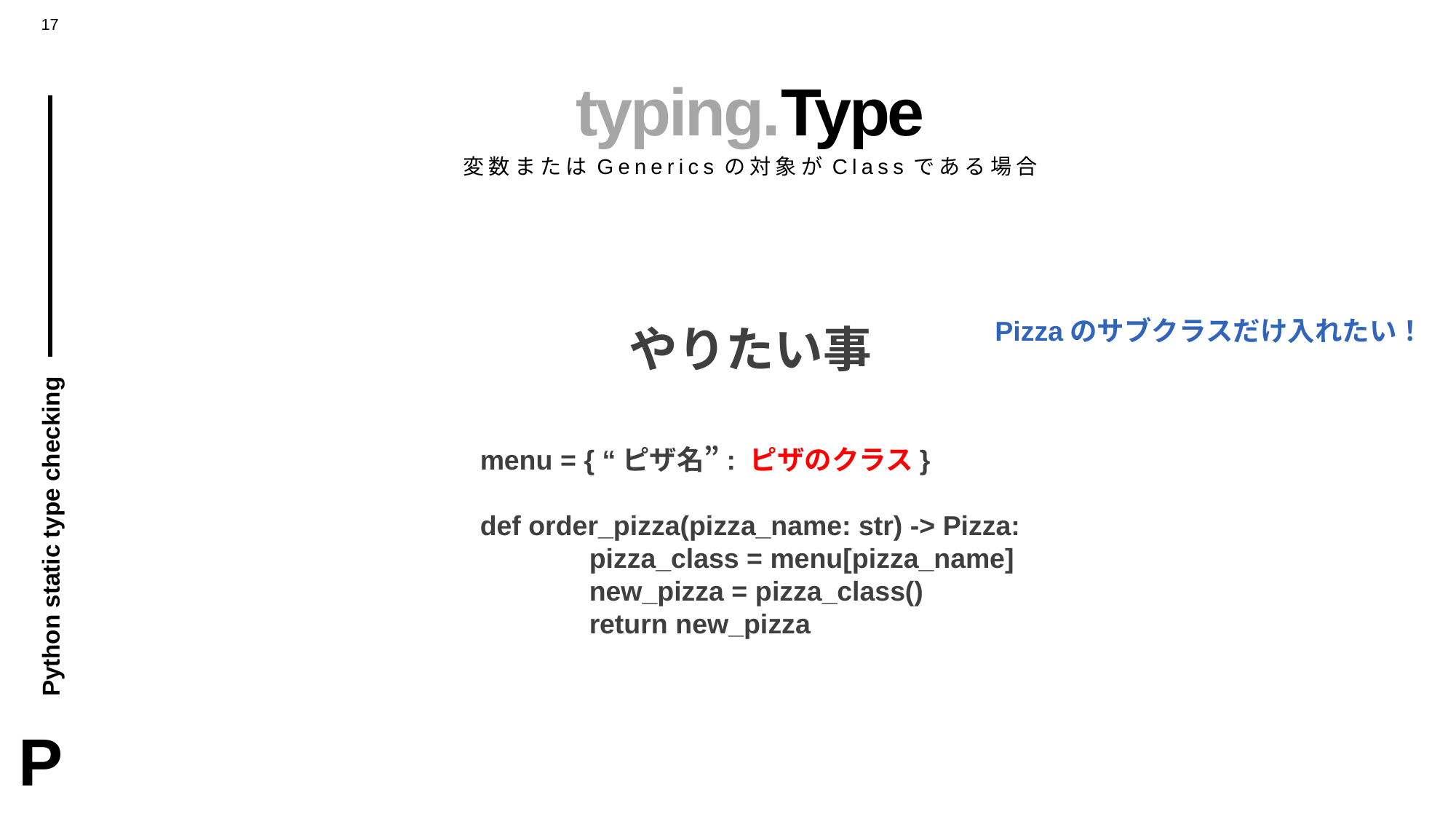

# typing.Type
変数またはGenericsの対象がClassである場合
Pizzaのサブクラスだけ入れたい！
やりたい事

menu = { “ピザ名”: ピザのクラス}

def order_pizza(pizza_name: str) -> Pizza:
	pizza_class = menu[pizza_name]
	new_pizza = pizza_class()
	return new_pizza